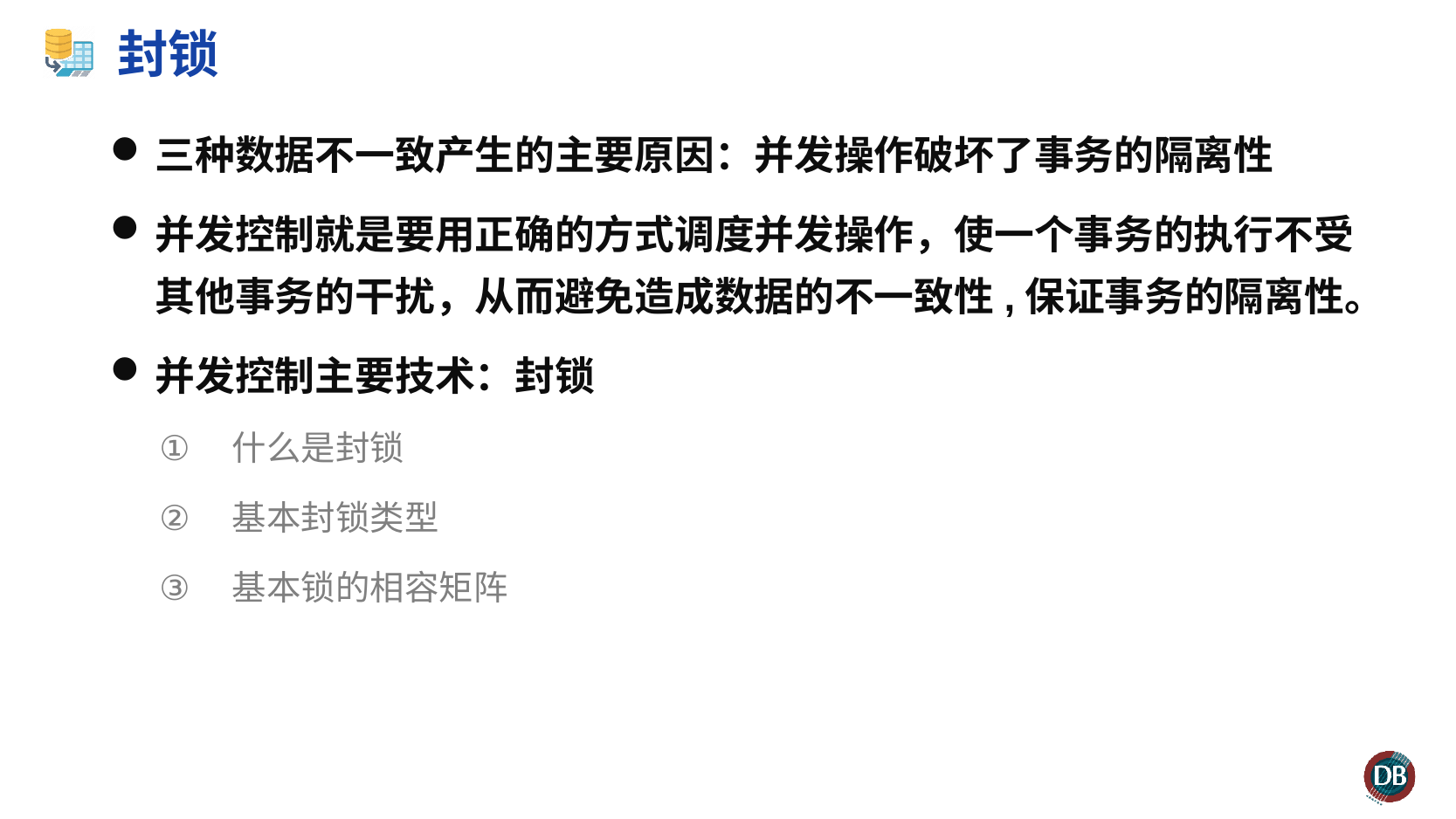

# 封锁
三种数据不一致产生的主要原因：并发操作破坏了事务的隔离性
并发控制就是要用正确的方式调度并发操作，使一个事务的执行不受其他事务的干扰，从而避免造成数据的不一致性,保证事务的隔离性。
并发控制主要技术：封锁
什么是封锁
基本封锁类型
基本锁的相容矩阵